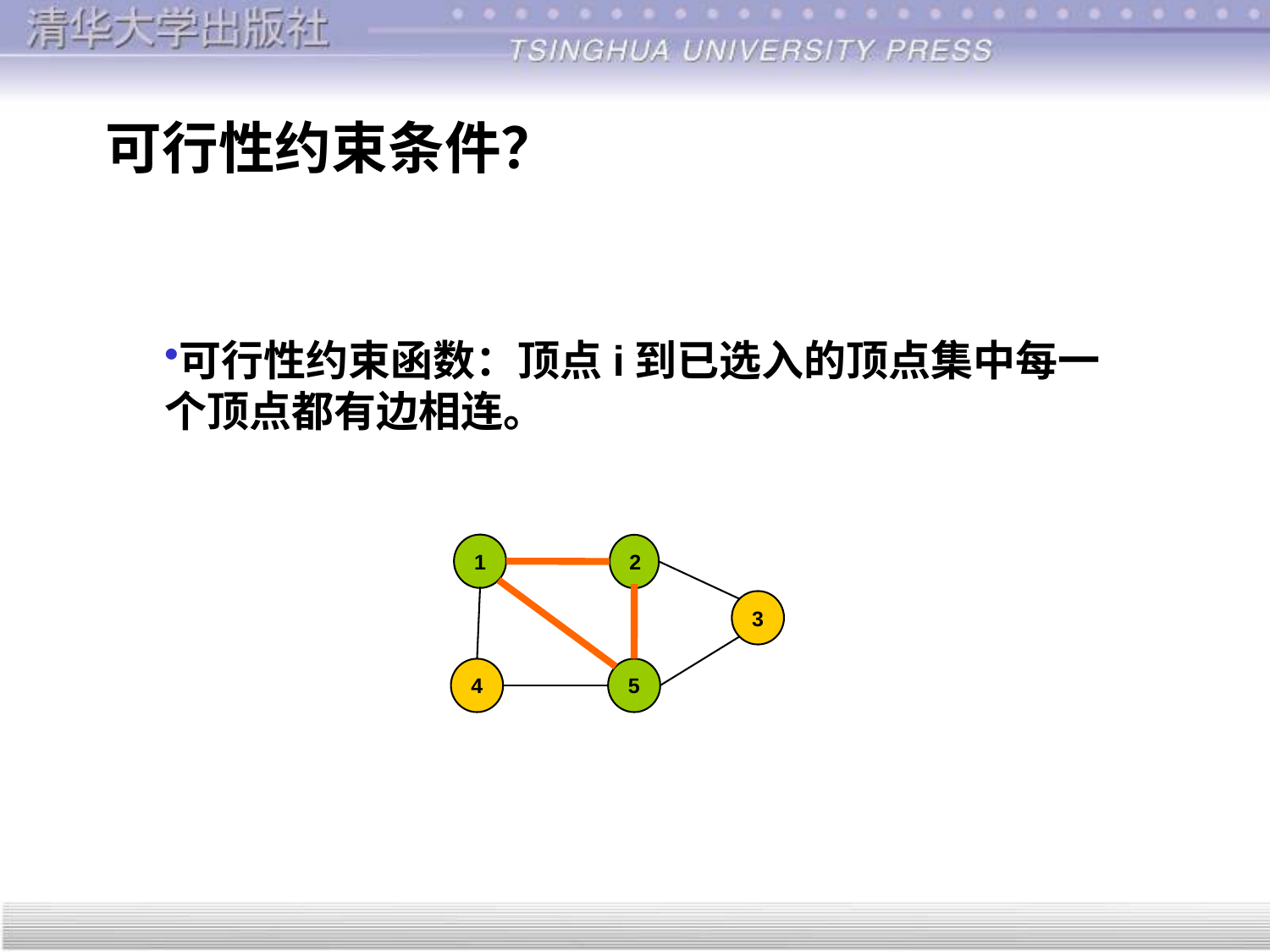

可行性约束条件？

可行性约束函数：顶点i到已选入的顶点集中每一个顶点都有边相连。
1
2
3
4
5